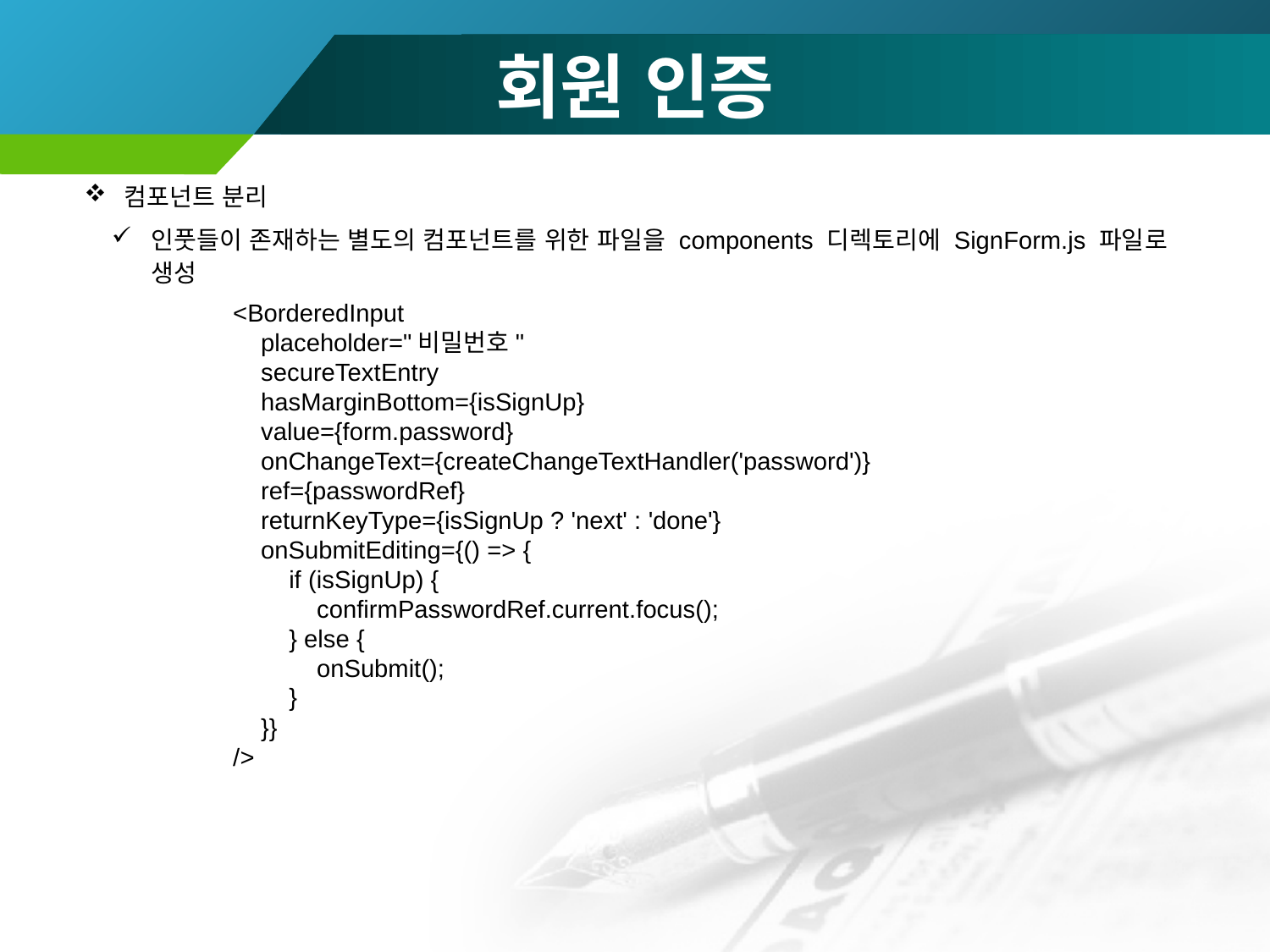

# 회원 인증
컴포넌트 분리
인풋들이 존재하는 별도의 컴포넌트를 위한 파일을 components 디렉토리에 SignForm.js 파일로 생성
            <BorderedInput
                placeholder="비밀번호"
                secureTextEntry
                hasMarginBottom={isSignUp}
                value={form.password}
                onChangeText={createChangeTextHandler('password')}
                ref={passwordRef}
                returnKeyType={isSignUp ? 'next' : 'done'}
                onSubmitEditing={() => {
                    if (isSignUp) {
                        confirmPasswordRef.current.focus();
                    } else {
                        onSubmit();
                    }
                }}
            />